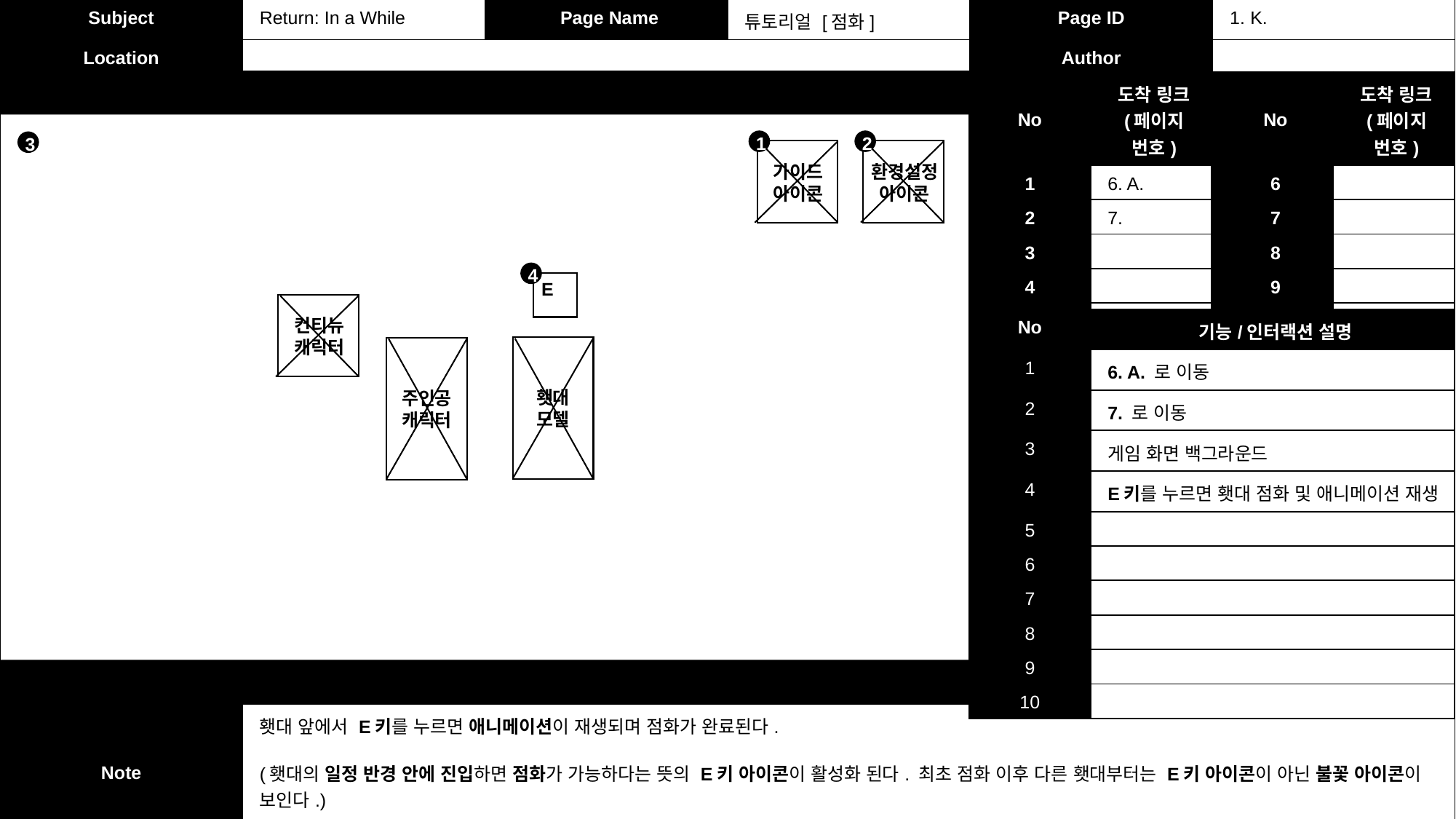

| Subject | Return: In a While | Page Name | 튜토리얼 [점화] | Page ID | 1. K. |
| --- | --- | --- | --- | --- | --- |
| Location |  |  |  | Author |  |

| No | 도착 링크 (페이지 번호) | No | 도착 링크 (페이지 번호) |
| --- | --- | --- | --- |
| 1 | 6. A. | 6 |  |
| 2 | 7. | 7 |  |
| 3 |  | 8 |  |
| 4 |  | 9 |  |
| 5 |  | 10 |  |
1
2
3

가이드
아이콘
환경설정
아이콘
4
E

컨티뉴
캐릭터
| No | 기능/인터랙션 설명 |
| --- | --- |
| 1 | 6. A. 로 이동 |
| 2 | 7. 로 이동 |
| 3 | 게임 화면 백그라운드 |
| 4 | E키를 누르면 횃대 점화 및 애니메이션 재생 |
| 5 |  |
| 6 |  |
| 7 |  |
| 8 |  |
| 9 |  |
| 10 |  |

횃대
모델

주인공
캐릭터

| Note | 횃대 앞에서 E키를 누르면 애니메이션이 재생되며 점화가 완료된다. (횃대의 일정 반경 안에 진입하면 점화가 가능하다는 뜻의 E키 아이콘이 활성화 된다. 최초 점화 이후 다른 횃대부터는 E키 아이콘이 아닌 불꽃 아이콘이 보인다.) |
| --- | --- |